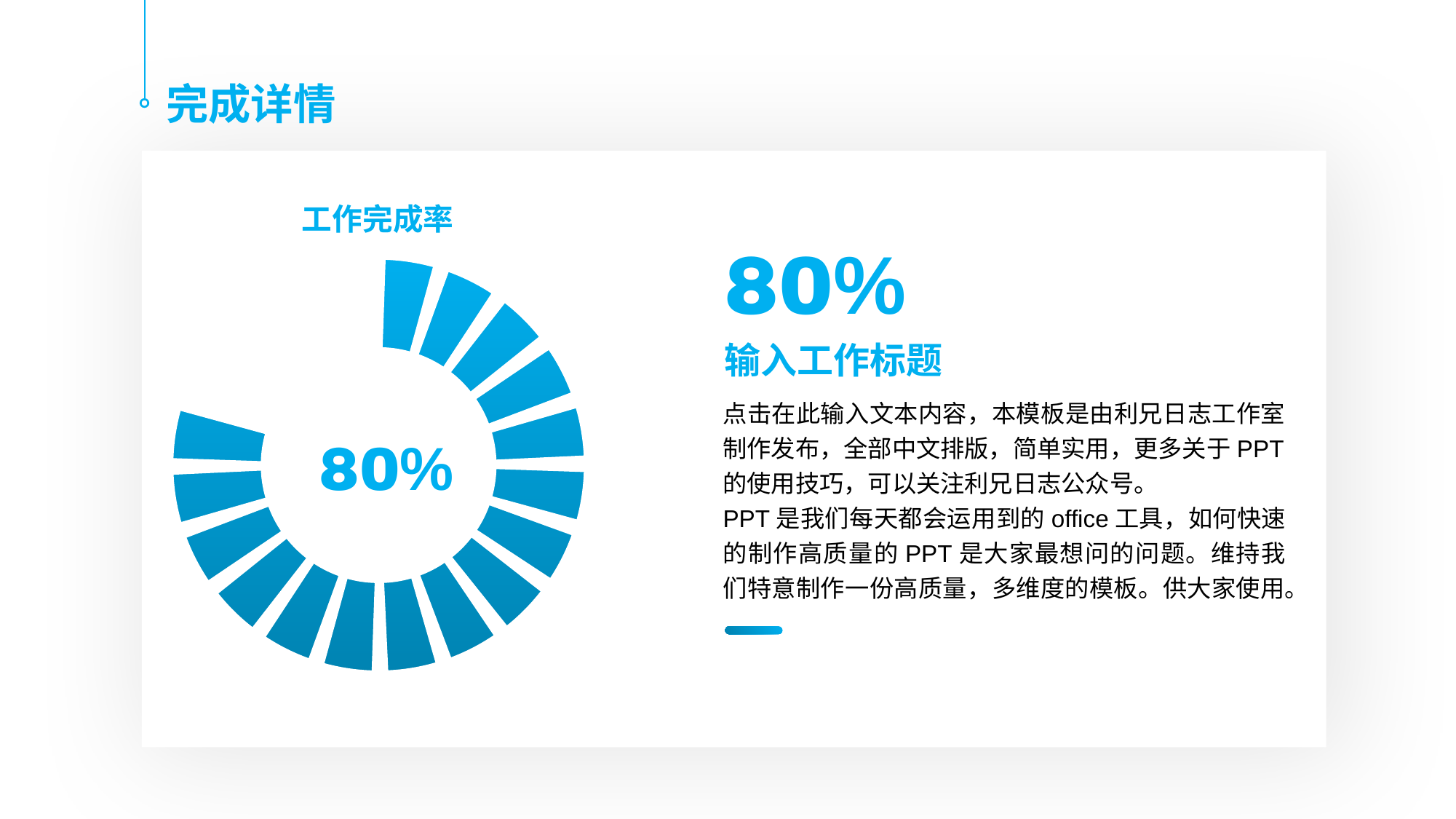

完成详情

工作完成率
80%

### Chart

| Category | 销售额 |
|---|---|
| 第一季度 | 0.8 |
| 第二季度 | 0.2 |
输入工作标题
点击在此输入文本内容，本模板是由利兄日志工作室制作发布，全部中文排版，简单实用，更多关于PPT的使用技巧，可以关注利兄日志公众号。
PPT是我们每天都会运用到的office工具，如何快速的制作高质量的PPT是大家最想问的问题。维持我们特意制作一份高质量，多维度的模板。供大家使用。
80%